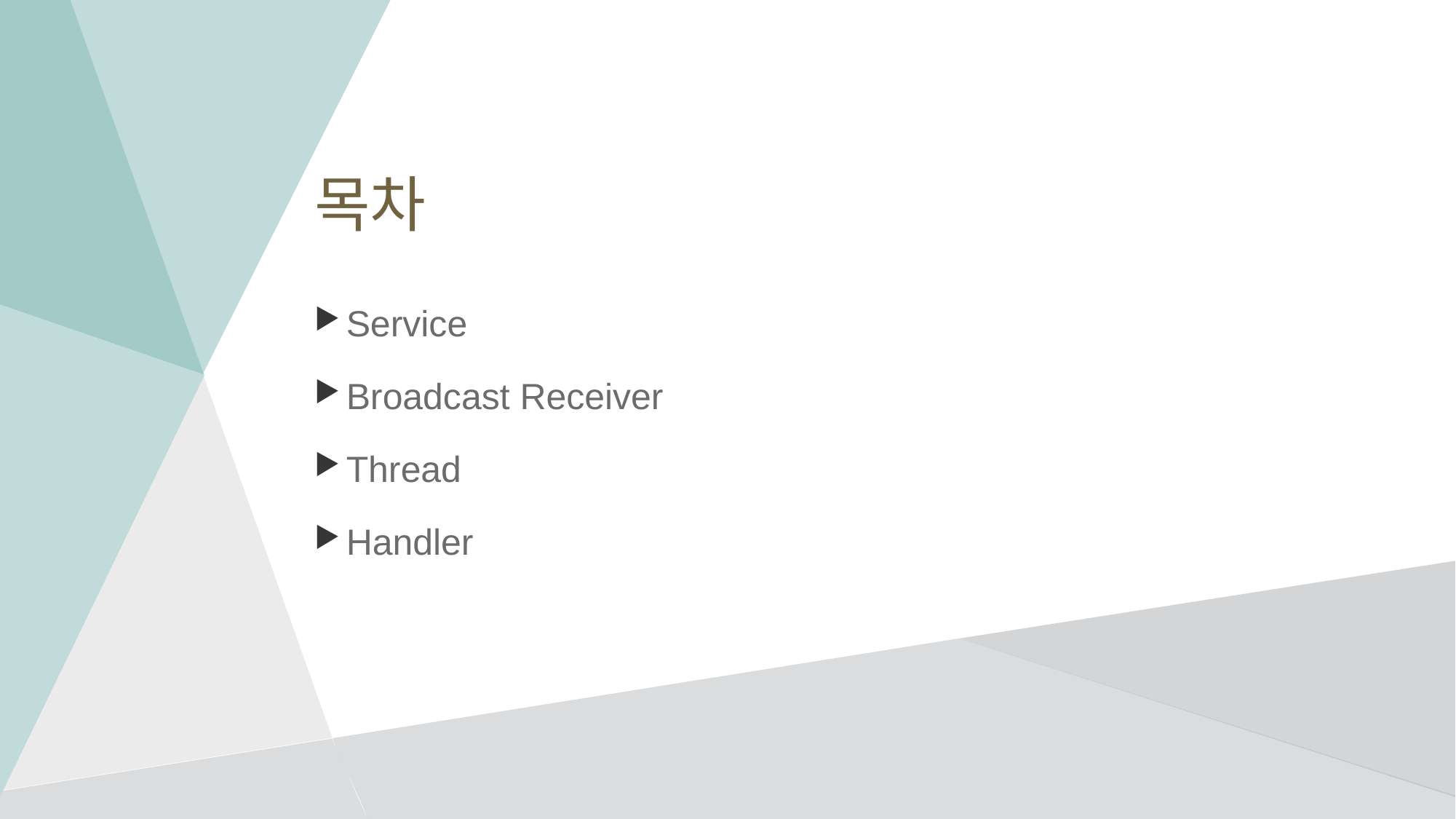

# 목차
Service
Broadcast Receiver
Thread
Handler